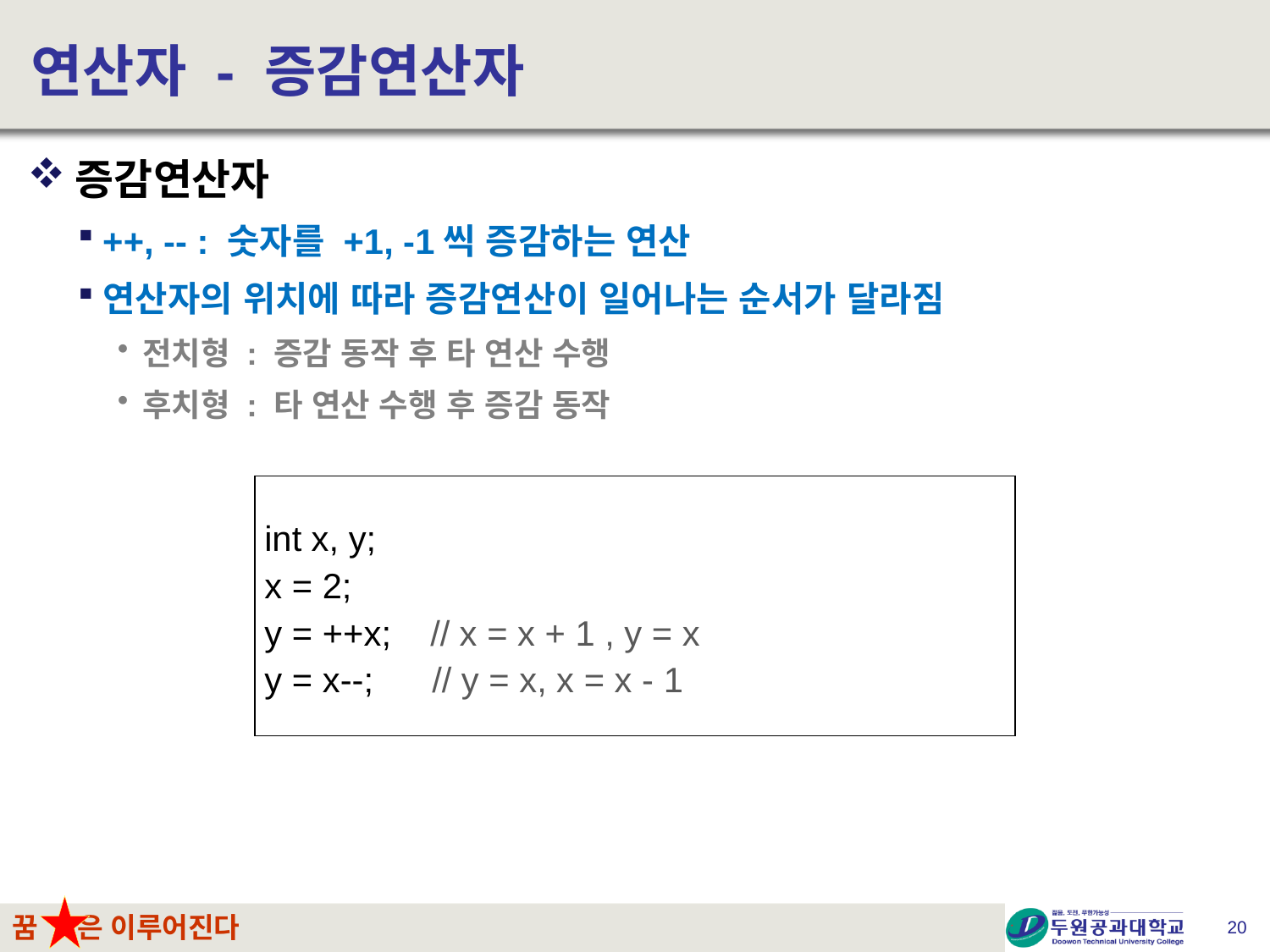

# 연산자 - 증감연산자
증감연산자
++, -- : 숫자를 +1, -1씩 증감하는 연산
연산자의 위치에 따라 증감연산이 일어나는 순서가 달라짐
전치형 : 증감 동작 후 타 연산 수행
후치형 : 타 연산 수행 후 증감 동작

| int x, y; x = 2; y = ++x; // x = x + 1 , y = x y = x--; // y = x, x = x - 1 |
| --- |
20